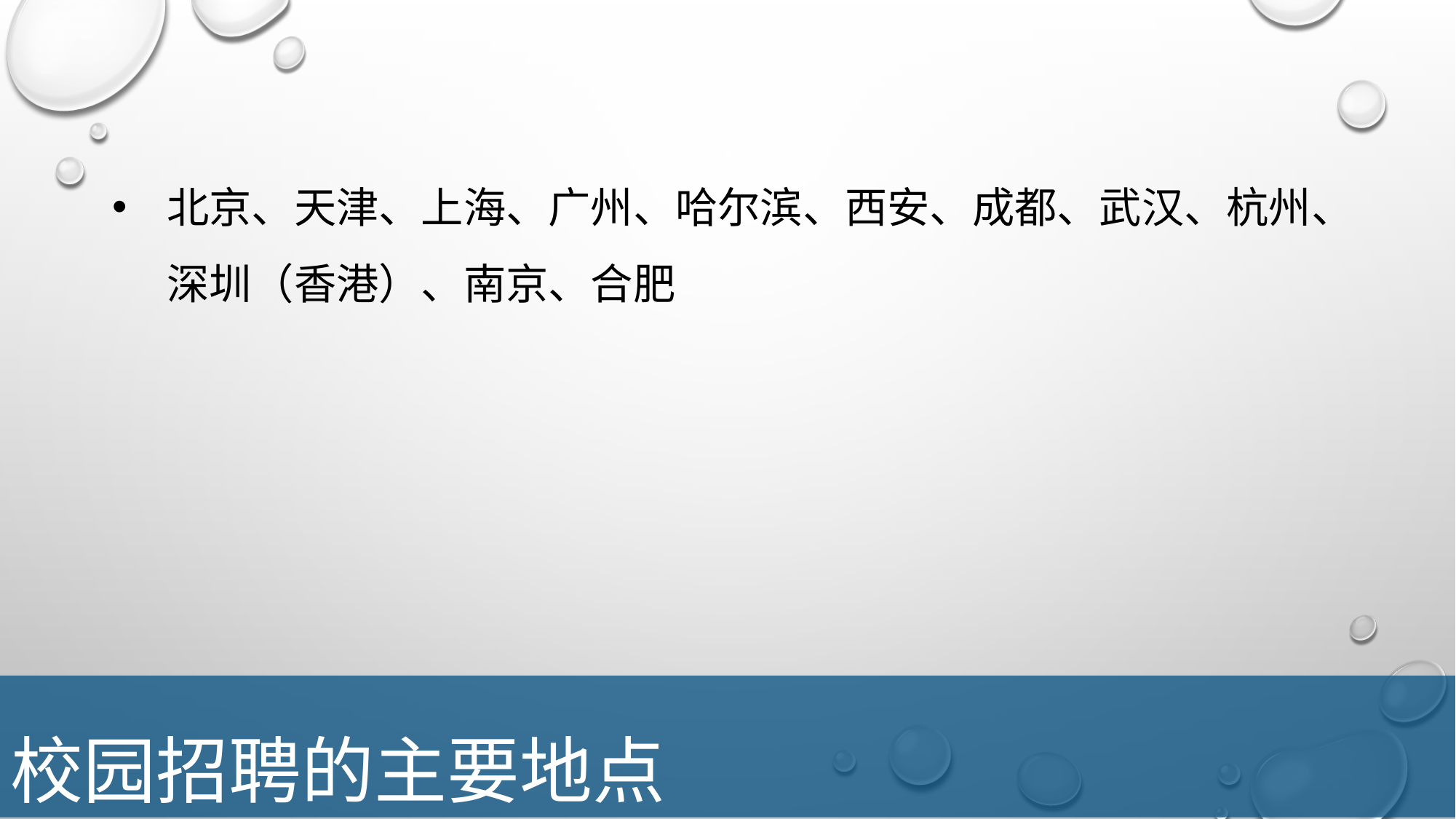

北京、天津、上海、广州、哈尔滨、西安、成都、武汉、杭州、深圳（香港）、南京、合肥
校园招聘的主要地点